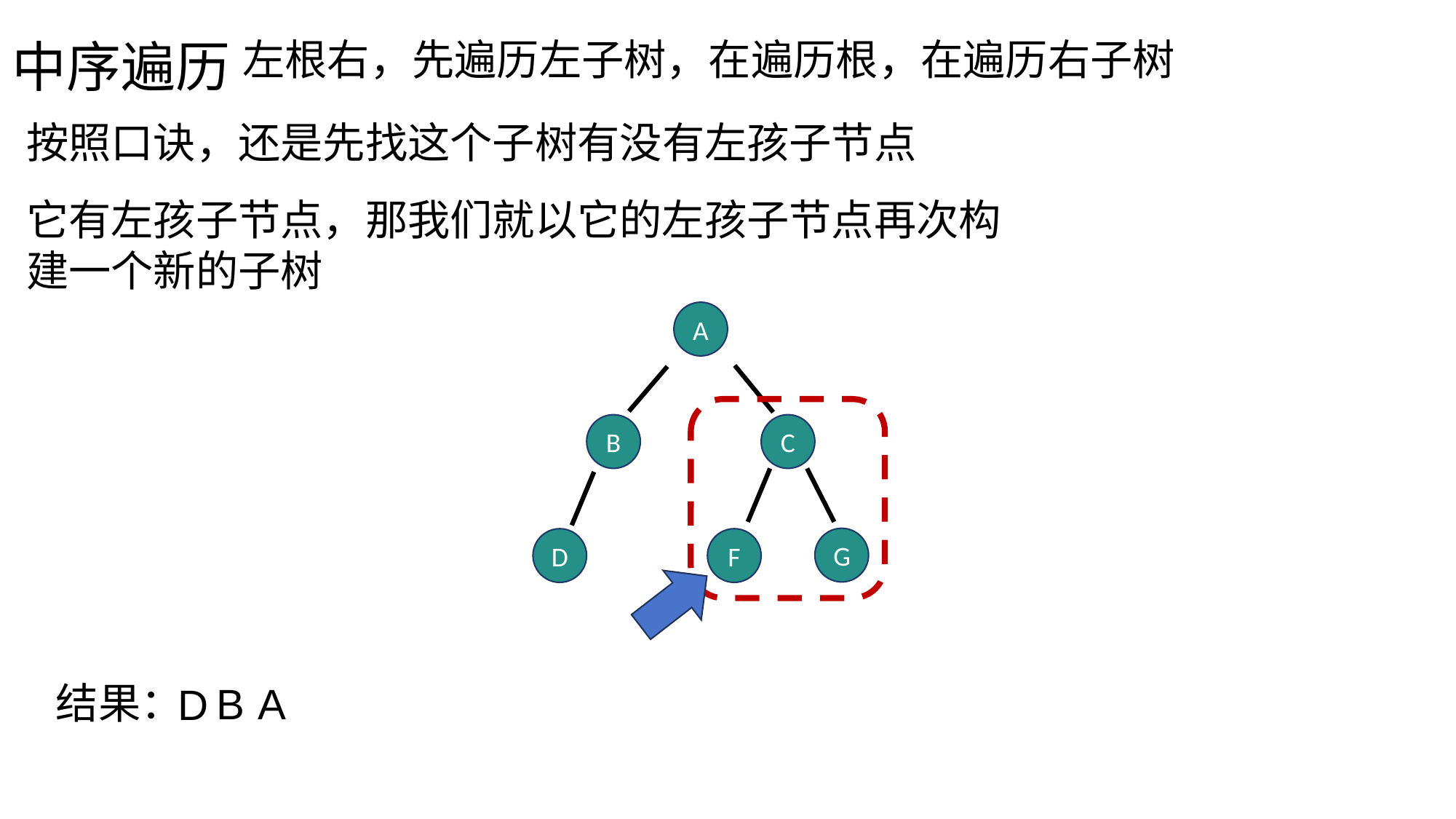

中序遍历
左根右，先遍历左子树，在遍历根，在遍历右子树
按照口诀，还是先找这个子树有没有左孩子节点
它有左孩子节点，那我们就以它的左孩子节点再次构建一个新的子树
A

B
C
G
D
F

结果：
B
A
D